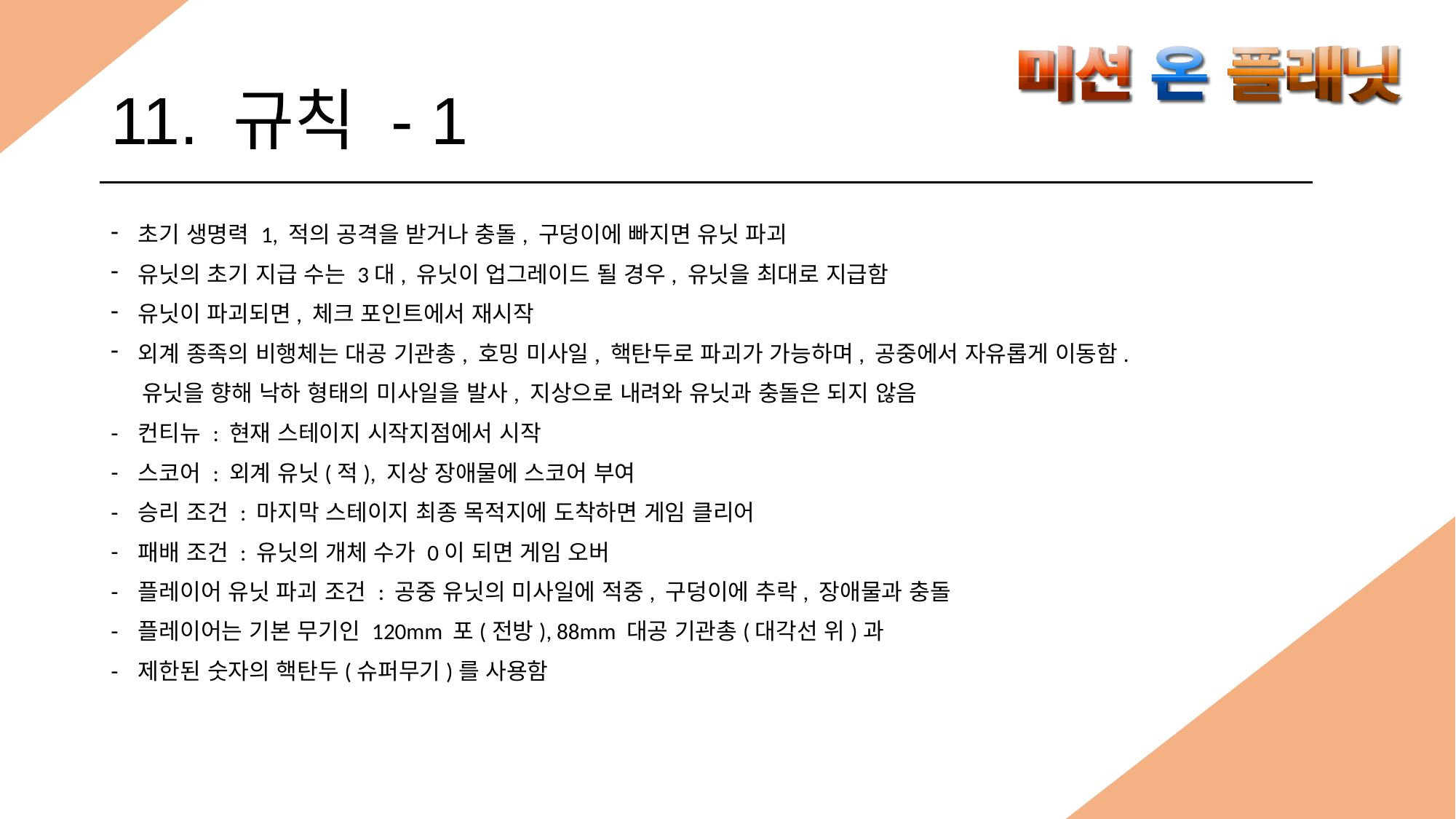

# 11. 규칙 - 1
초기 생명력 1, 적의 공격을 받거나 충돌, 구덩이에 빠지면 유닛 파괴
유닛의 초기 지급 수는 3대, 유닛이 업그레이드 될 경우, 유닛을 최대로 지급함
유닛이 파괴되면, 체크 포인트에서 재시작
외계 종족의 비행체는 대공 기관총, 호밍 미사일, 핵탄두로 파괴가 가능하며, 공중에서 자유롭게 이동함.
    유닛을 향해 낙하 형태의 미사일을 발사, 지상으로 내려와 유닛과 충돌은 되지 않음
컨티뉴 : 현재 스테이지 시작지점에서 시작
스코어 : 외계 유닛(적), 지상 장애물에 스코어 부여
승리 조건 : 마지막 스테이지 최종 목적지에 도착하면 게임 클리어
패배 조건 : 유닛의 개체 수가 0이 되면 게임 오버
플레이어 유닛 파괴 조건 : 공중 유닛의 미사일에 적중, 구덩이에 추락, 장애물과 충돌
플레이어는 기본 무기인 120mm 포(전방), 88mm 대공 기관총(대각선 위)과
제한된 숫자의 핵탄두(슈퍼무기)를 사용함